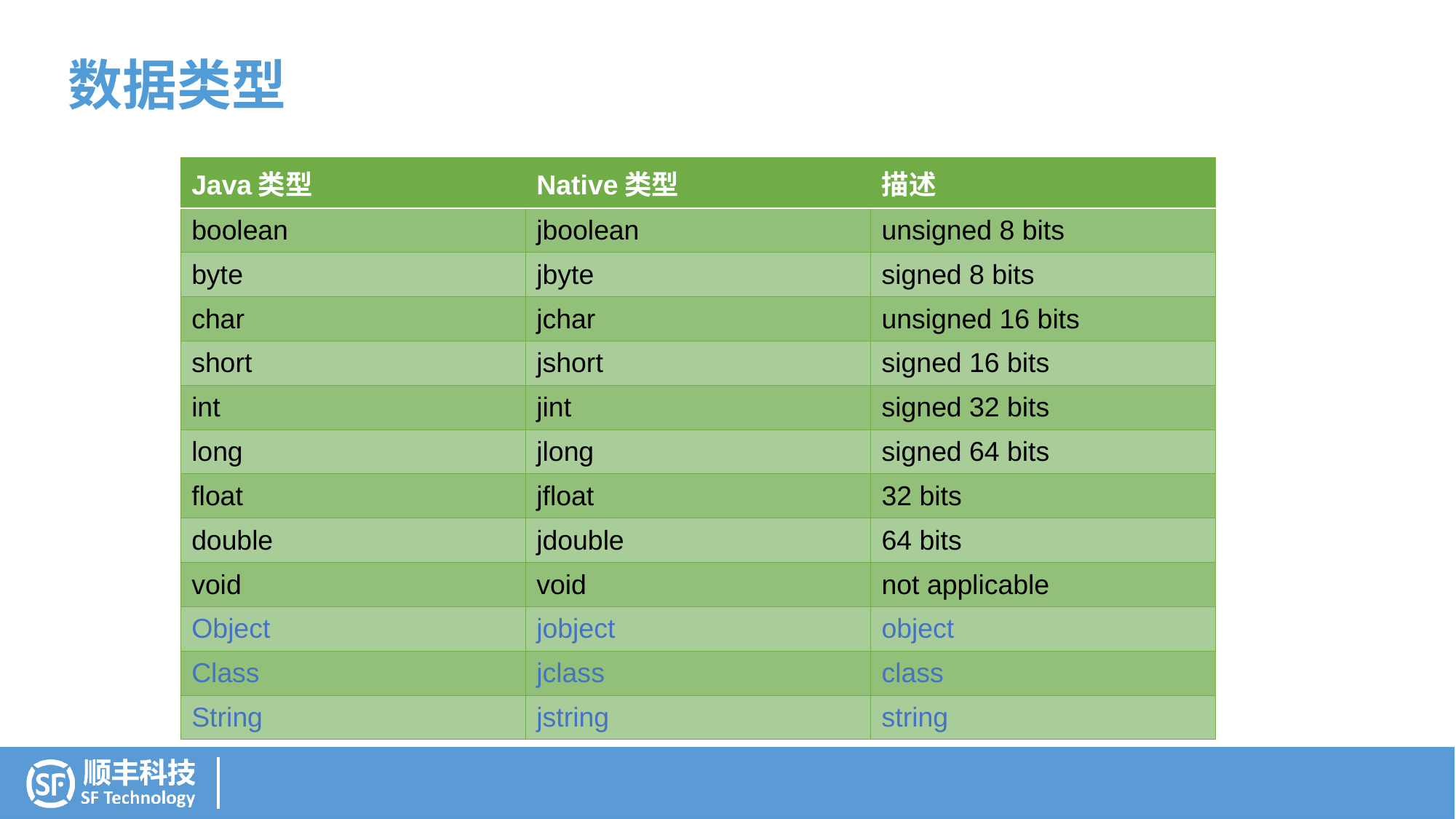

数据类型
| Java类型 | Native类型 | 描述 |
| --- | --- | --- |
| boolean | jboolean | unsigned 8 bits |
| byte | jbyte | signed 8 bits |
| char | jchar | unsigned 16 bits |
| short | jshort | signed 16 bits |
| int | jint | signed 32 bits |
| long | jlong | signed 64 bits |
| float | jfloat | 32 bits |
| double | jdouble | 64 bits |
| void | void | not applicable |
| Object | jobject | object |
| Class | jclass | class |
| String | jstring | string |